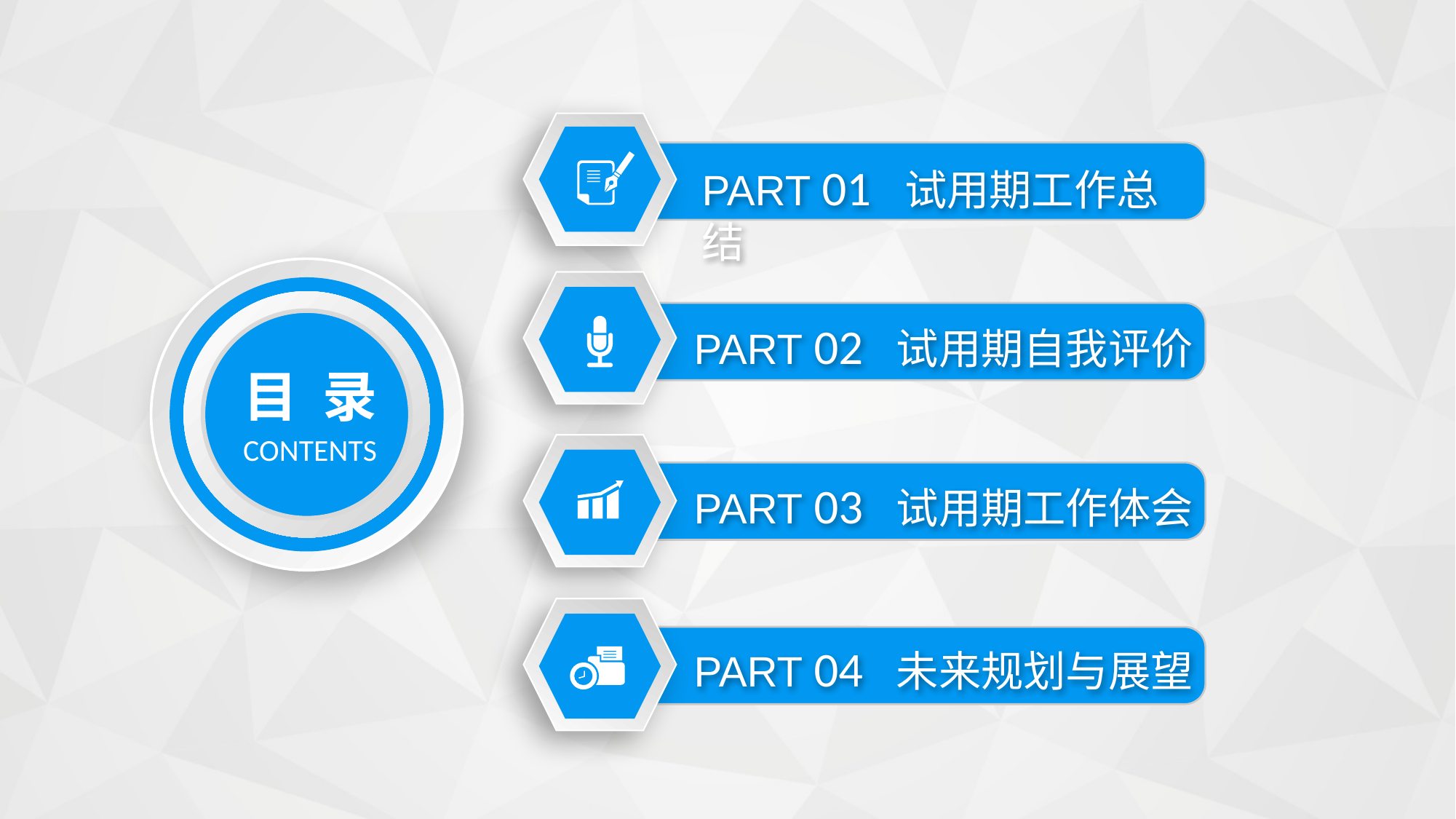

PART 01  试用期工作总结

目  录
CONTENTS

PART 02  试用期自我评价

PART 03  试用期工作体会

PART 04  未来规划与展望